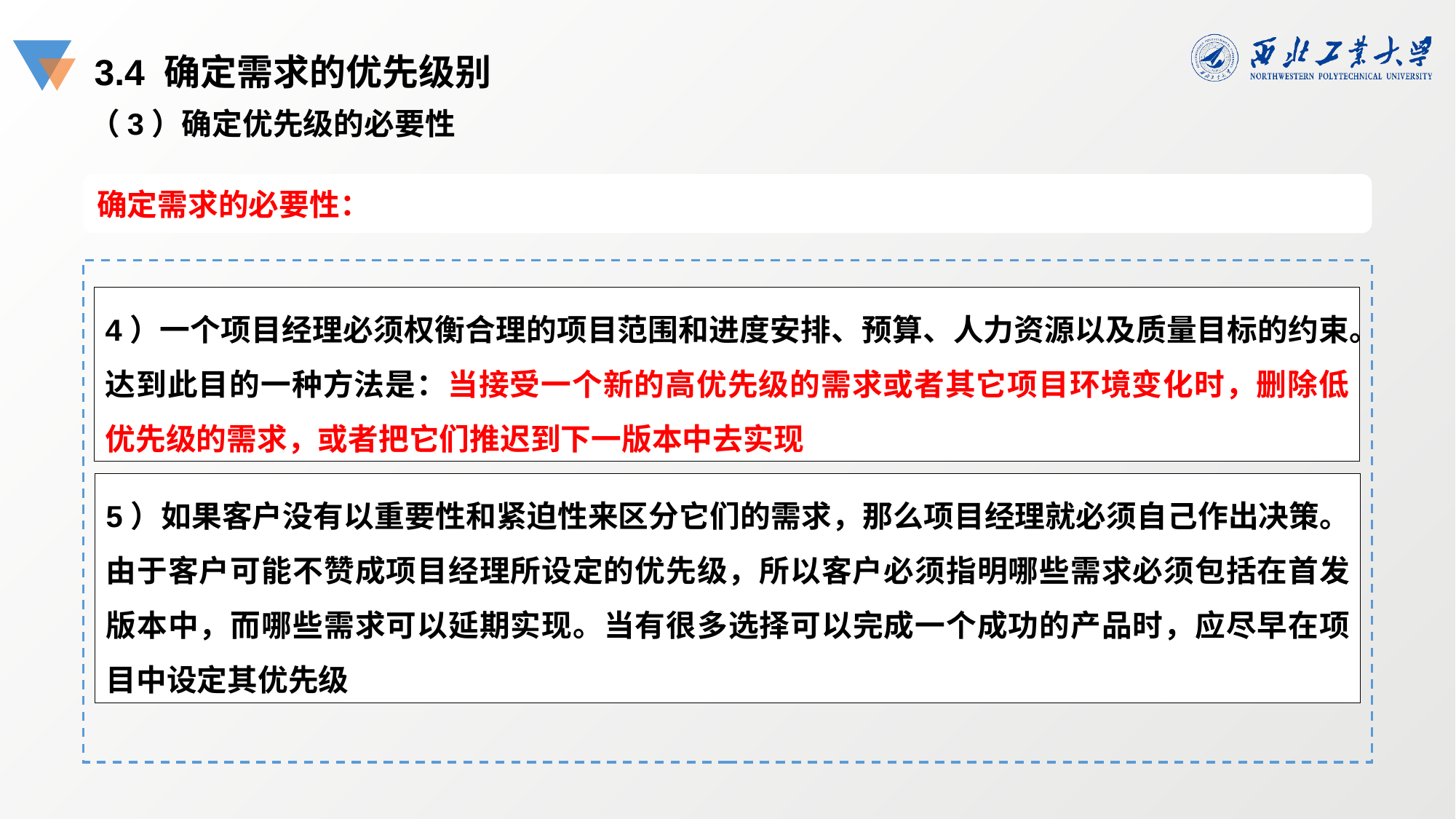

3.4 确定需求的优先级别
（3）确定优先级的必要性
确定需求的必要性：

4）一个项目经理必须权衡合理的项目范围和进度安排、预算、人力资源以及质量目标的约束。达到此目的一种方法是：当接受一个新的高优先级的需求或者其它项目环境变化时，删除低优先级的需求，或者把它们推迟到下一版本中去实现
5）如果客户没有以重要性和紧迫性来区分它们的需求，那么项目经理就必须自己作出决策。由于客户可能不赞成项目经理所设定的优先级，所以客户必须指明哪些需求必须包括在首发版本中，而哪些需求可以延期实现。当有很多选择可以完成一个成功的产品时，应尽早在项目中设定其优先级
49